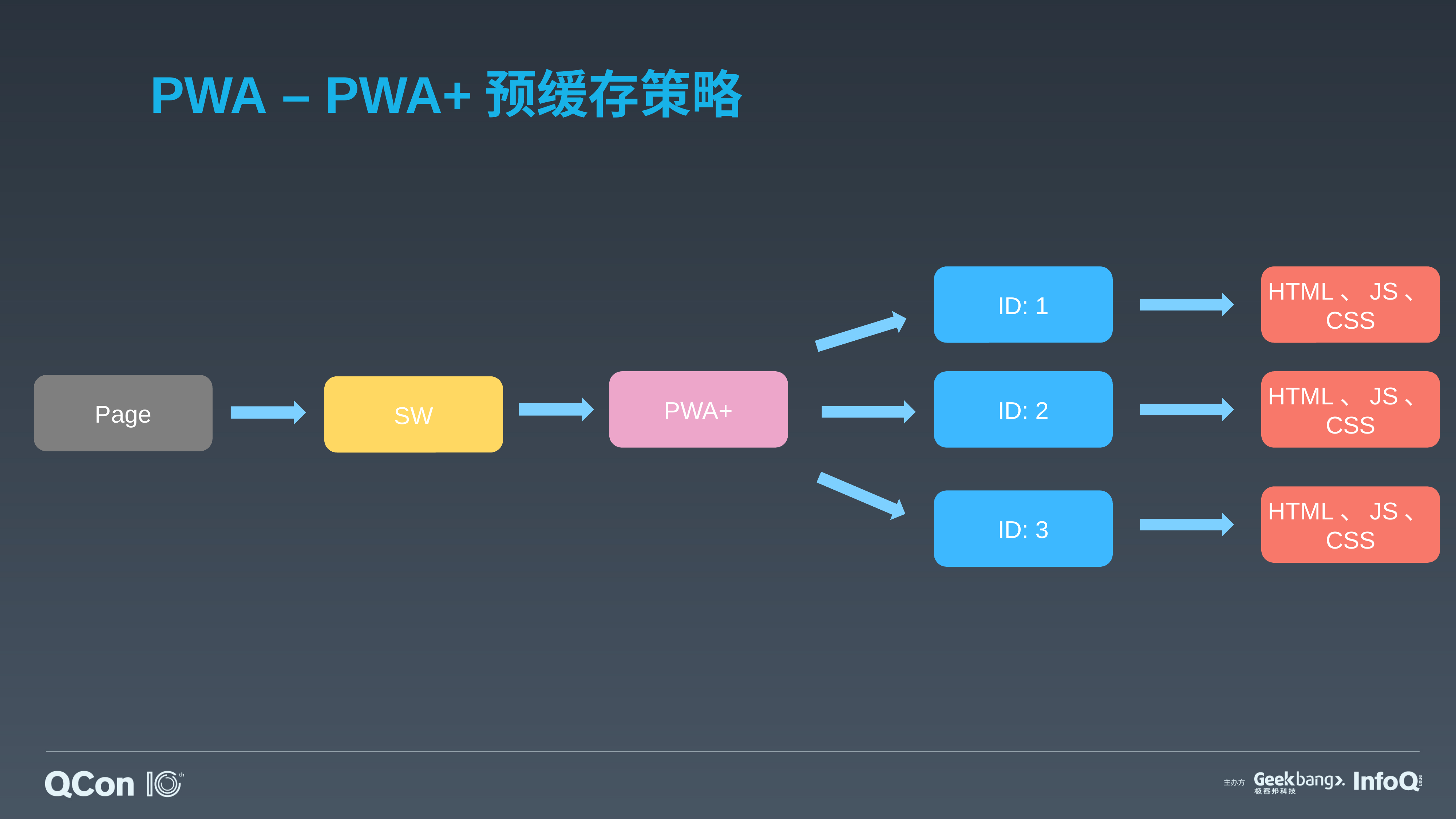

# PWA – PWA+预缓存策略
HTML、JS、CSS
ID: 1

PWA+
ID: 2
HTML、JS、CSS
Page
SW

HTML、JS、CSS
ID: 3